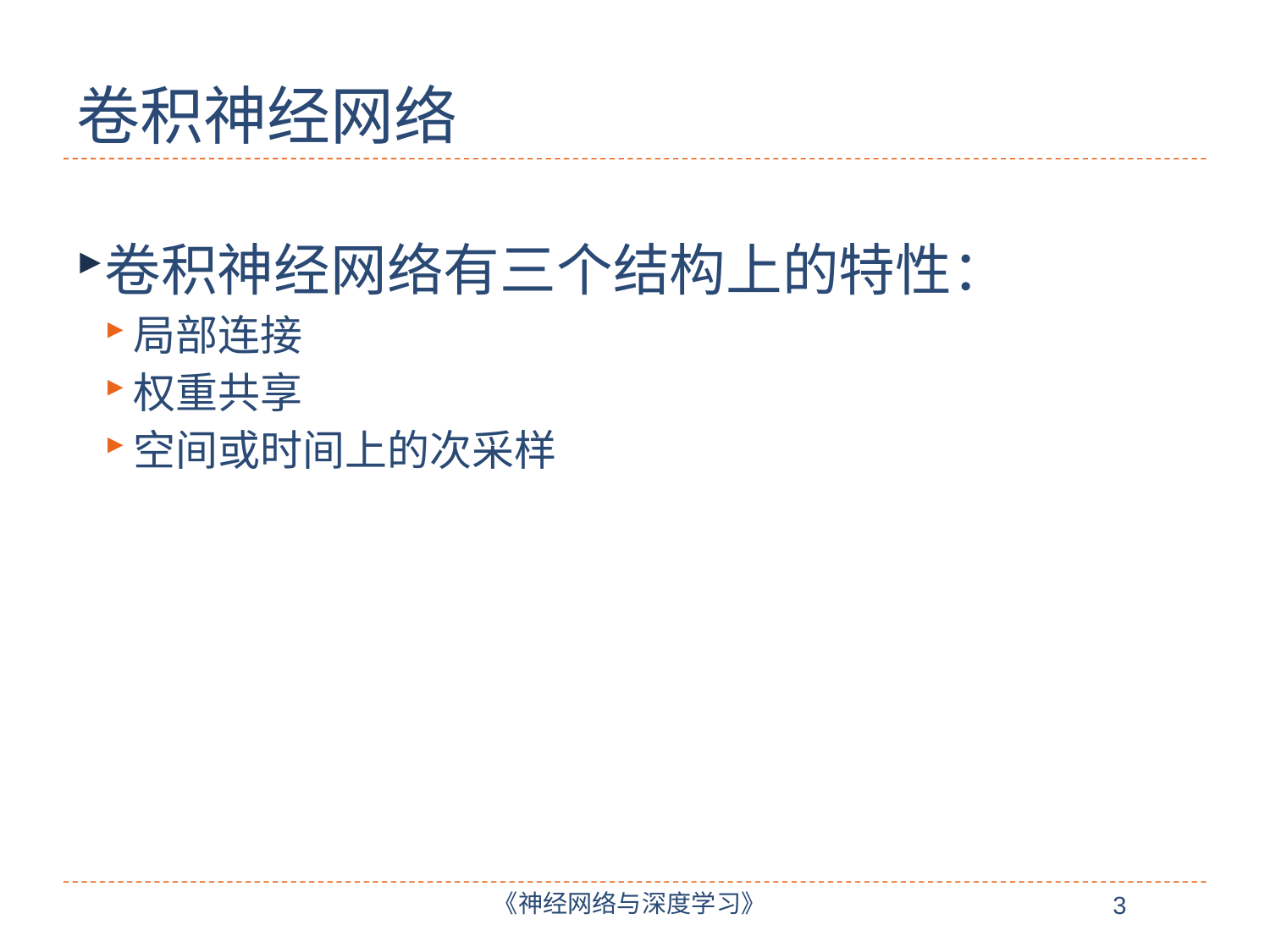

# 卷积神经网络

卷积神经网络有三个结构上的特性：
局部连接
权重共享
空间或时间上的次采样